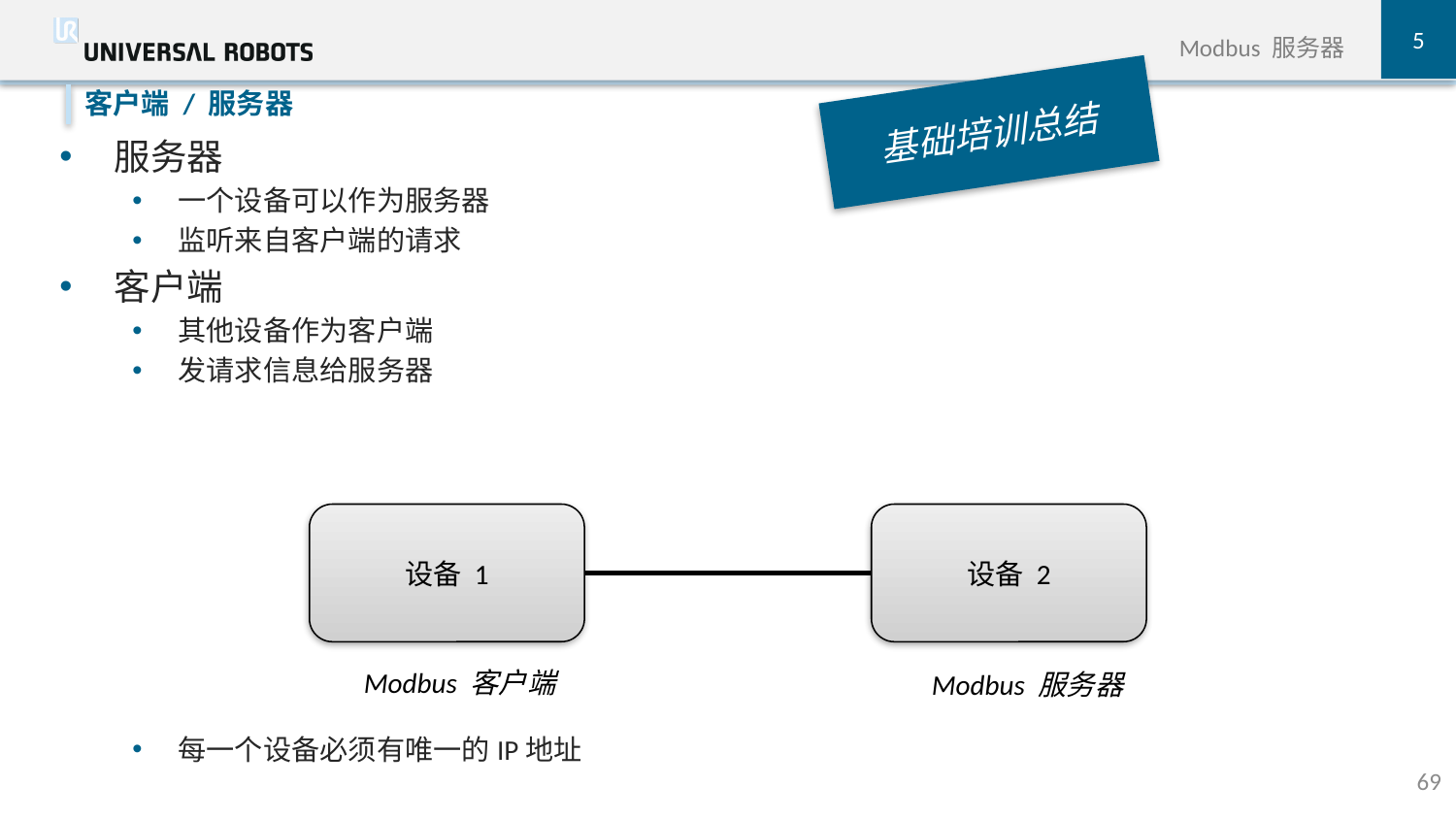

5
Modbus 服务器
基础培训总结

服务器
一个设备可以作为服务器
监听来自客户端的请求
客户端
其他设备作为客户端
发请求信息给服务器

每一个设备必须有唯一的IP地址

客户端 / 服务器
设备 2
Modbus 客户端
Modbus 服务器
设备 1
69